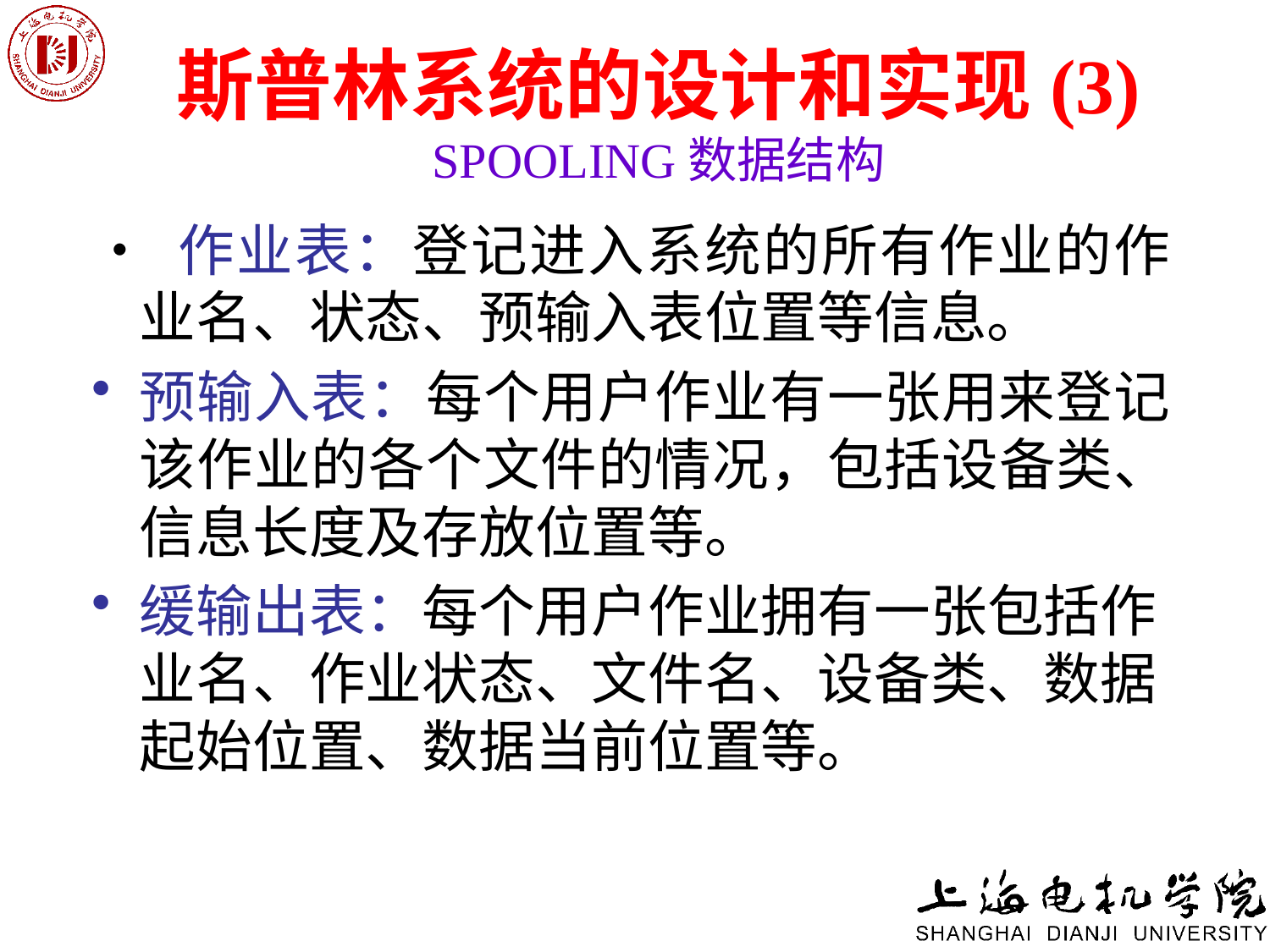

# 斯普林系统的设计和实现(3) SPOOLING数据结构
• 作业表：登记进入系统的所有作业的作业名、状态、预输入表位置等信息。
预输入表：每个用户作业有一张用来登记该作业的各个文件的情况，包括设备类、信息长度及存放位置等。
缓输出表：每个用户作业拥有一张包括作业名、作业状态、文件名、设备类、数据起始位置、数据当前位置等。